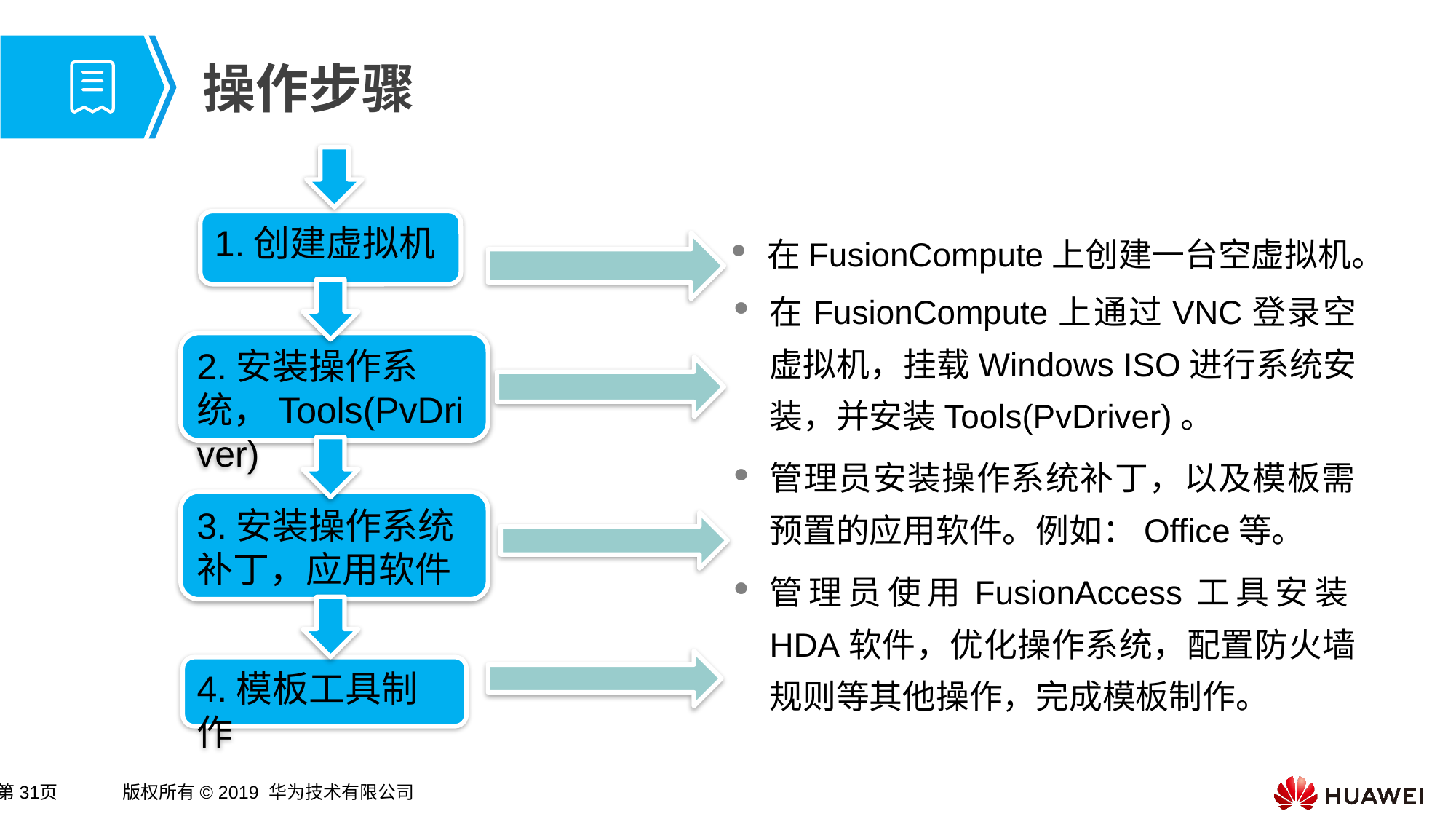

# 操作步骤

1.创建虚拟机
在FusionCompute上创建一台空虚拟机。

在FusionCompute上通过VNC登录空虚拟机，挂载Windows ISO进行系统安装，并安装Tools(PvDriver)。
管理员安装操作系统补丁，以及模板需预置的应用软件。例如：Office等。
管理员使用FusionAccess工具安装HDA软件，优化操作系统，配置防火墙规则等其他操作，完成模板制作。

2.安装操作系统，Tools(PvDriver)

3.安装操作系统补丁，应用软件

4.模板工具制作